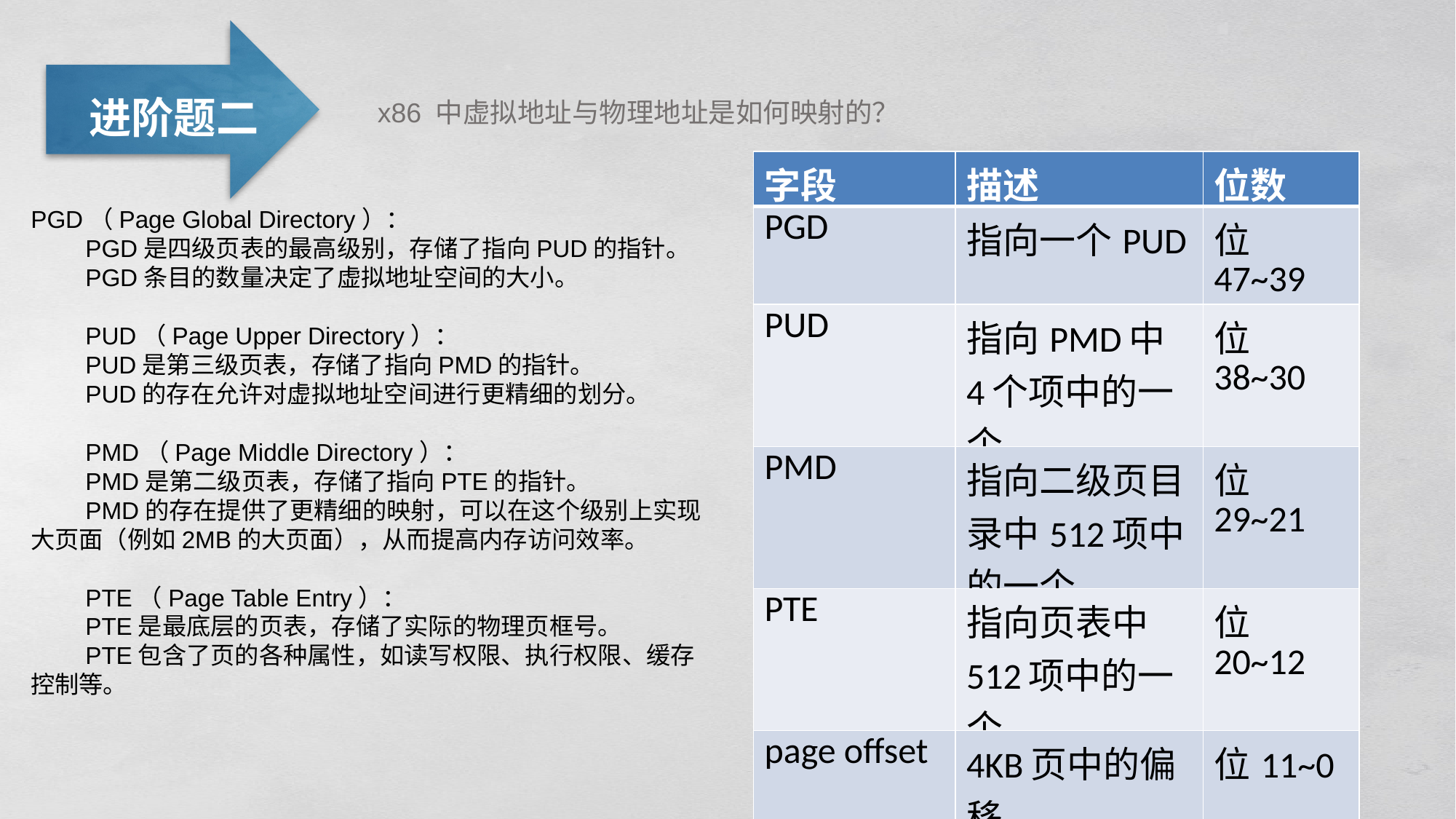

进阶题二
x86 中虚拟地址与物理地址是如何映射的？
| 字段 | 描述 | 位数 |
| --- | --- | --- |
| PGD | 指向一个PUD | 位47~39 |
| PUD | 指向PMD中4个项中的一个 | 位38~30 |
| PMD | 指向二级页目录中512项中的一个 | 位29~21 |
| PTE | 指向页表中512项中的一个 | 位20~12 |
| page offset | 4KB页中的偏移 | 位11~0 |
PGD（Page Global Directory）：
PGD是四级页表的最高级别，存储了指向PUD的指针。
PGD条目的数量决定了虚拟地址空间的大小。

PUD（Page Upper Directory）：
PUD是第三级页表，存储了指向PMD的指针。
PUD的存在允许对虚拟地址空间进行更精细的划分。

PMD（Page Middle Directory）：
PMD是第二级页表，存储了指向PTE的指针。
PMD的存在提供了更精细的映射，可以在这个级别上实现大页面（例如2MB的大页面），从而提高内存访问效率。

PTE（Page Table Entry）：
PTE是最底层的页表，存储了实际的物理页框号。
PTE包含了页的各种属性，如读写权限、执行权限、缓存控制等。